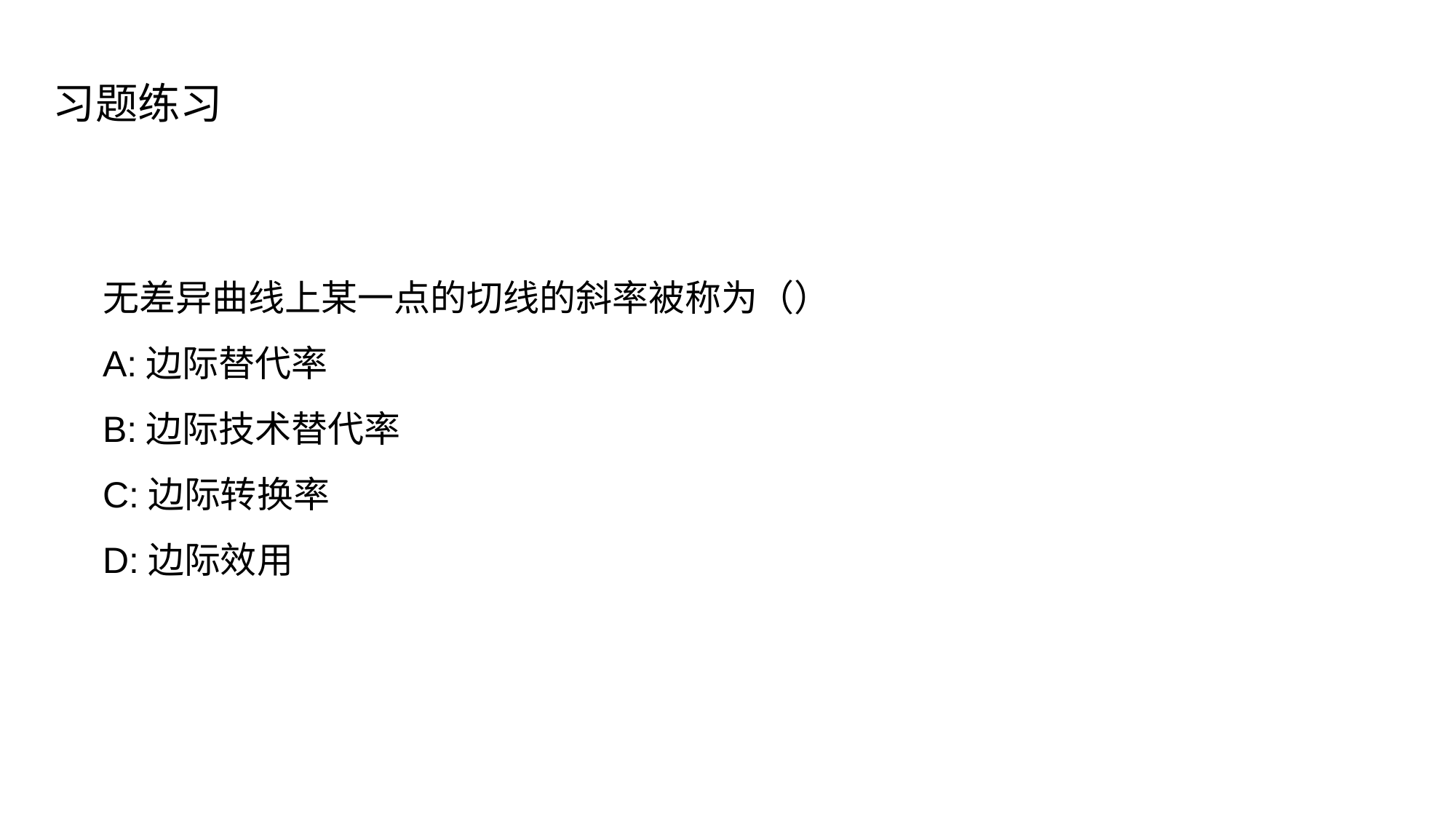

习题练习
无差异曲线上某一点的切线的斜率被称为（）
A:边际替代率
B:边际技术替代率
C:边际转换率
D:边际效用